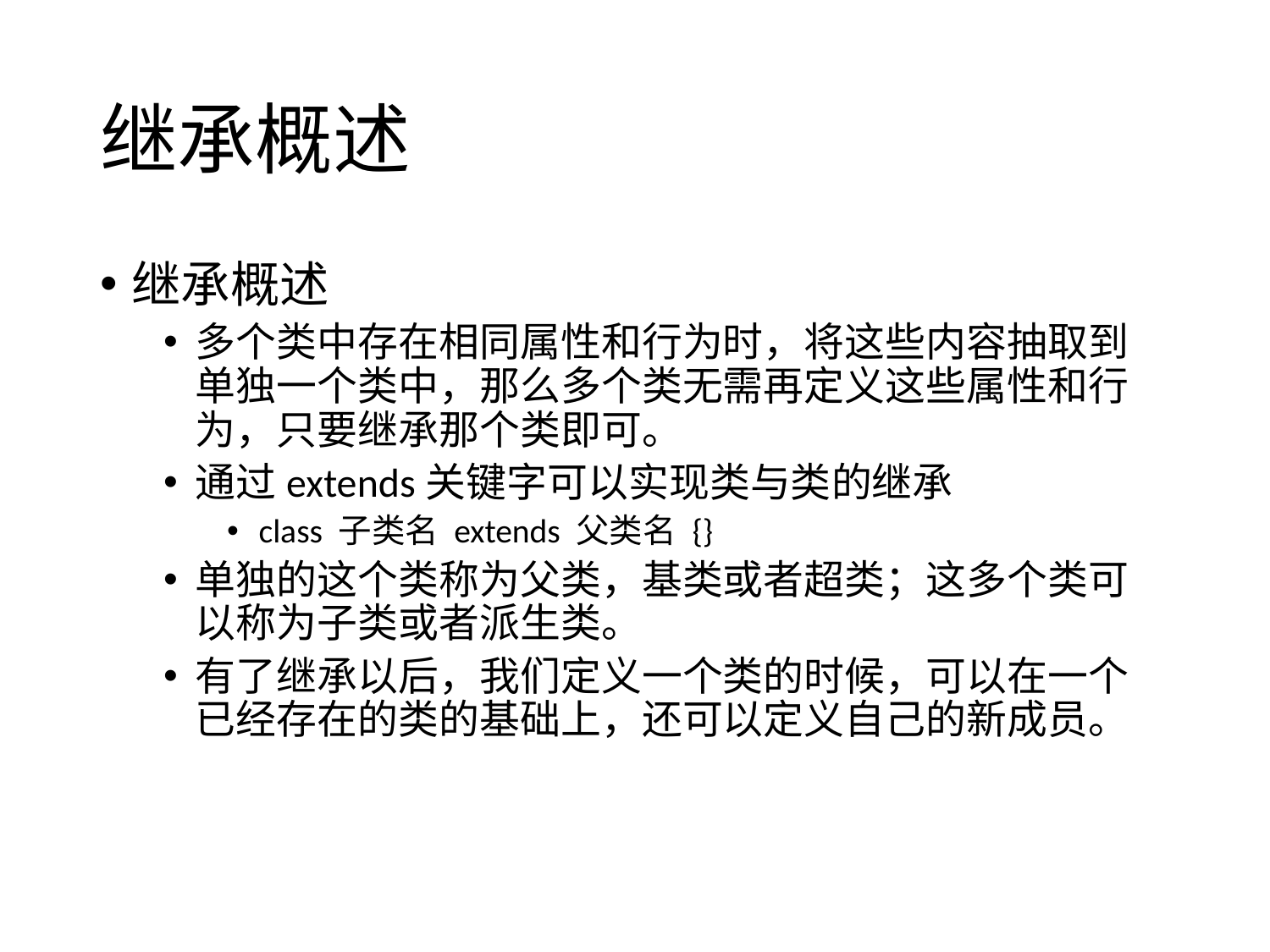

# 继承概述
继承概述
多个类中存在相同属性和行为时，将这些内容抽取到单独一个类中，那么多个类无需再定义这些属性和行为，只要继承那个类即可。
通过extends关键字可以实现类与类的继承
class 子类名 extends 父类名 {}
单独的这个类称为父类，基类或者超类；这多个类可以称为子类或者派生类。
有了继承以后，我们定义一个类的时候，可以在一个已经存在的类的基础上，还可以定义自己的新成员。